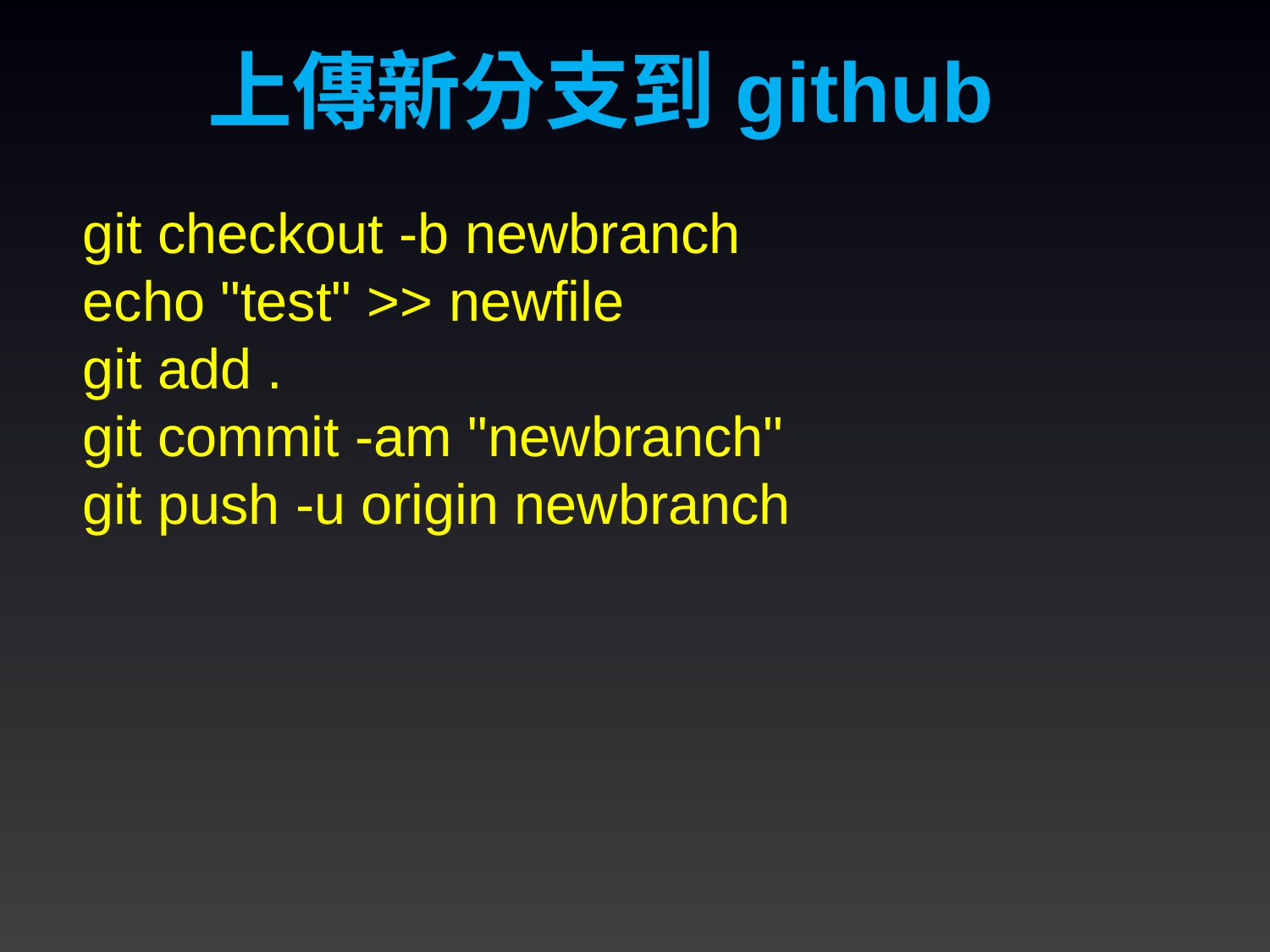

上傳新分支到github
git checkout -b newbranch
echo "test" >> newfile
git add .
git commit -am "newbranch"
git push -u origin newbranch